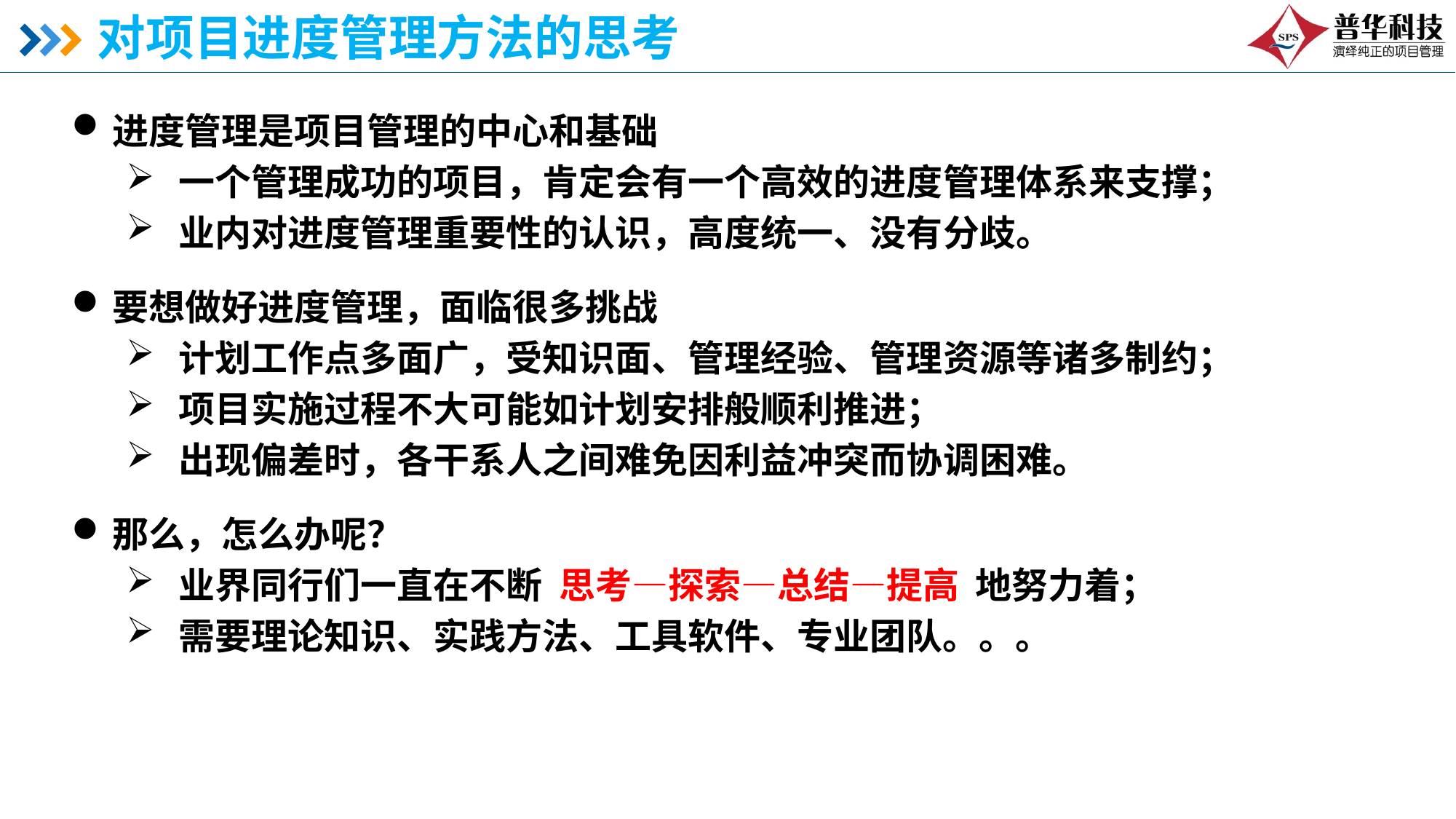

# 对项目进度管理方法的思考
进度管理是项目管理的中心和基础
一个管理成功的项目，肯定会有一个高效的进度管理体系来支撑；
业内对进度管理重要性的认识，高度统一、没有分歧。

要想做好进度管理，面临很多挑战
计划工作点多面广，受知识面、管理经验、管理资源等诸多制约；
项目实施过程不大可能如计划安排般顺利推进；
出现偏差时，各干系人之间难免因利益冲突而协调困难。

那么，怎么办呢？
业界同行们一直在不断  思考—探索—总结—提高  地努力着；
需要理论知识、实践方法、工具软件、专业团队。。。